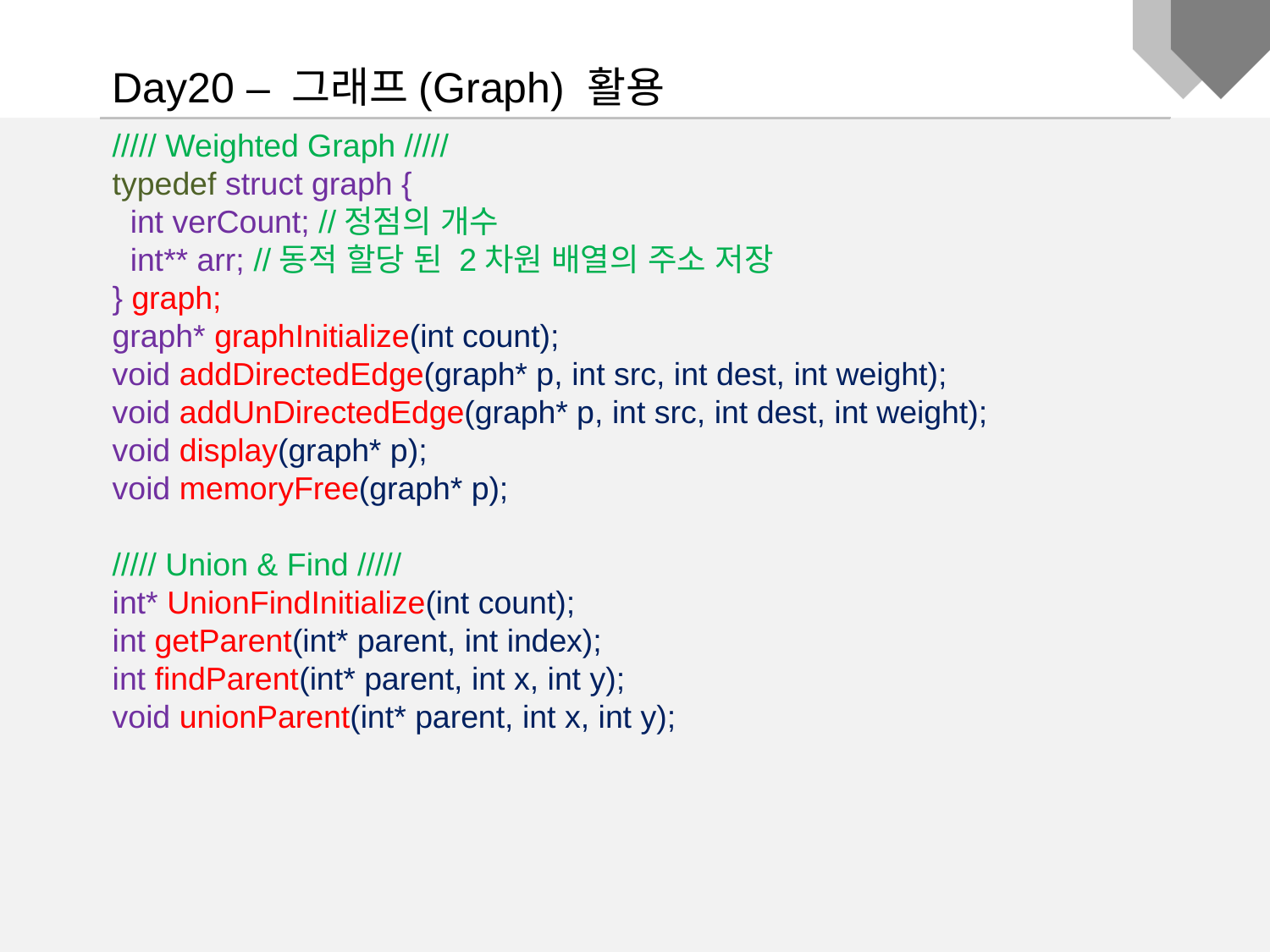

Day20 – 그래프(Graph) 활용
///// Weighted Graph /////
typedef struct graph {
  int verCount; //정점의 개수
  int** arr; //동적 할당 된 2차원 배열의 주소 저장
} graph;
graph* graphInitialize(int count);
void addDirectedEdge(graph* p, int src, int dest, int weight);
void addUnDirectedEdge(graph* p, int src, int dest, int weight);
void display(graph* p);
void memoryFree(graph* p);

///// Union & Find /////
int* UnionFindInitialize(int count);
int getParent(int* parent, int index);
int findParent(int* parent, int x, int y);
void unionParent(int* parent, int x, int y);